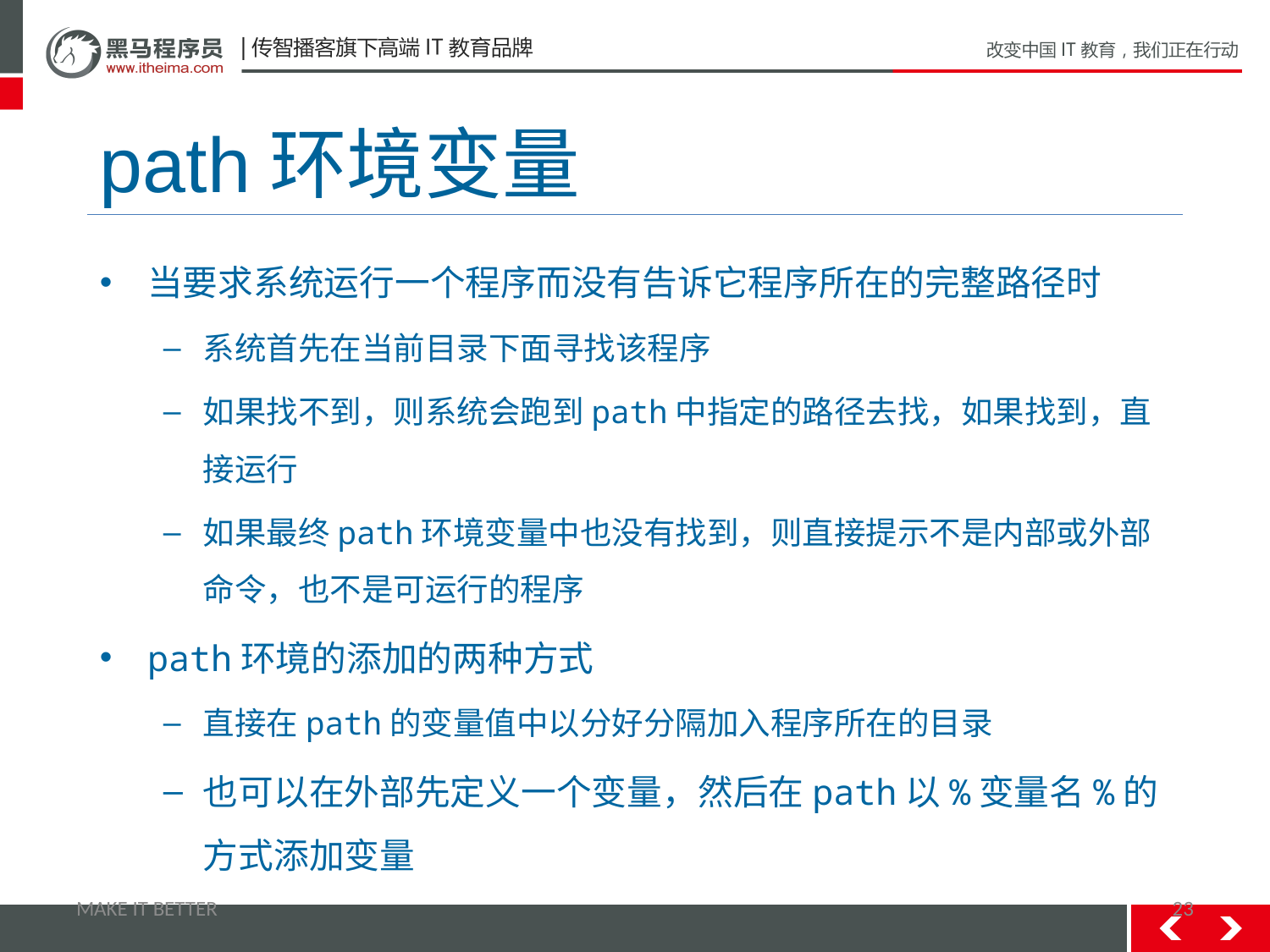

# path环境变量
当要求系统运行一个程序而没有告诉它程序所在的完整路径时
系统首先在当前目录下面寻找该程序
如果找不到，则系统会跑到path中指定的路径去找，如果找到，直接运行
如果最终path环境变量中也没有找到，则直接提示不是内部或外部命令，也不是可运行的程序
path环境的添加的两种方式
直接在path的变量值中以分好分隔加入程序所在的目录
也可以在外部先定义一个变量，然后在path以%变量名%的方式添加变量
MAKE IT BETTER
23